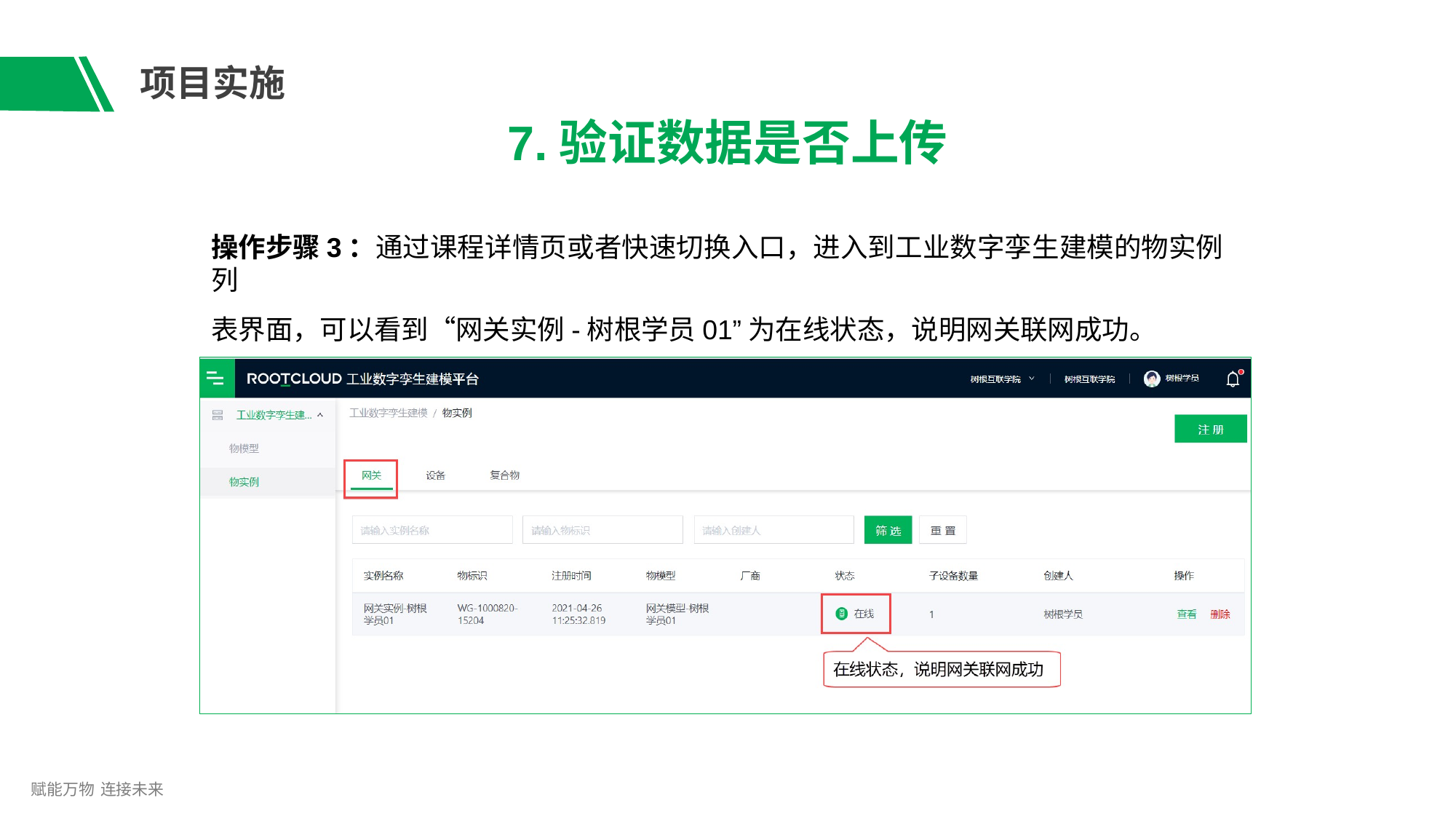

# 项目实施
7.验证数据是否上传

操作步骤3：通过课程详情页或者快速切换入口，进入到工业数字孪生建模的物实例列
表界面，可以看到“网关实例-树根学员01”为在线状态，说明网关联网成功。

赋能万物 连接未来